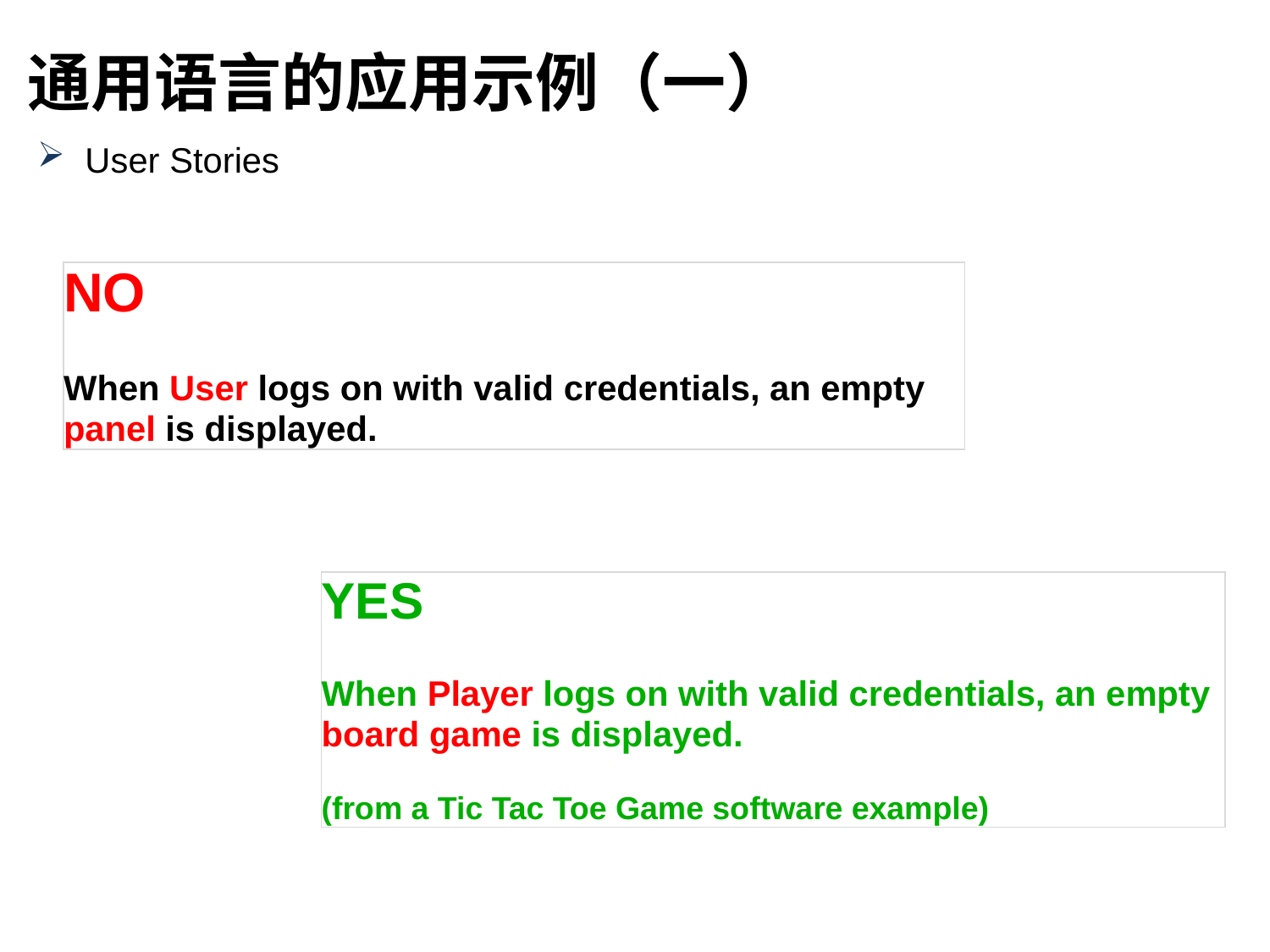

通用语言的应用示例（一）
User Stories
NO
When User logs on with valid credentials, an empty panel is displayed.
YES
When Player logs on with valid credentials, an empty board game is displayed.
(from a Tic Tac Toe Game software example)